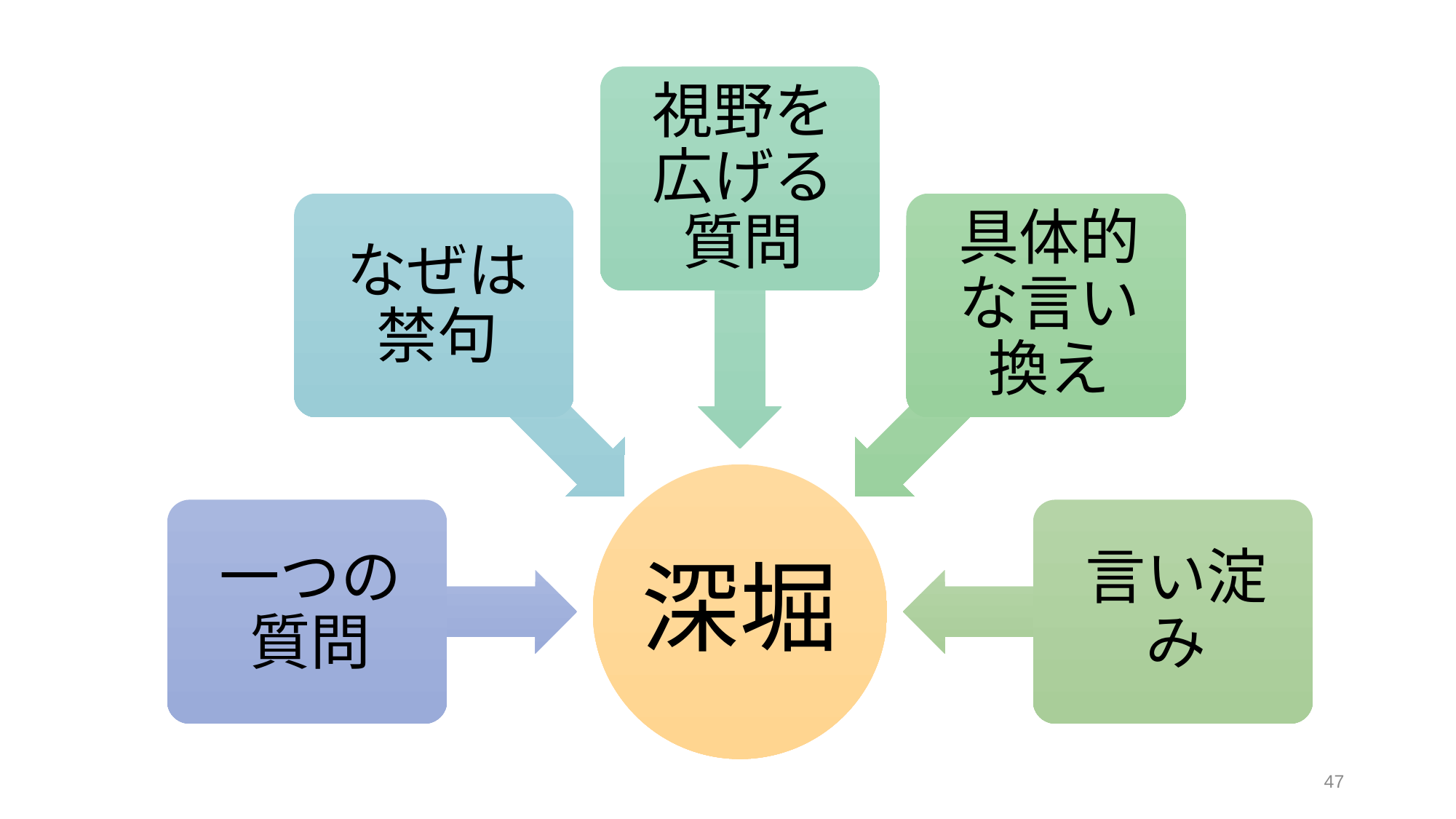

深堀
一つの質問
なぜは禁句
視野を広げる質問
具体的な言い換え
言い淀み
47